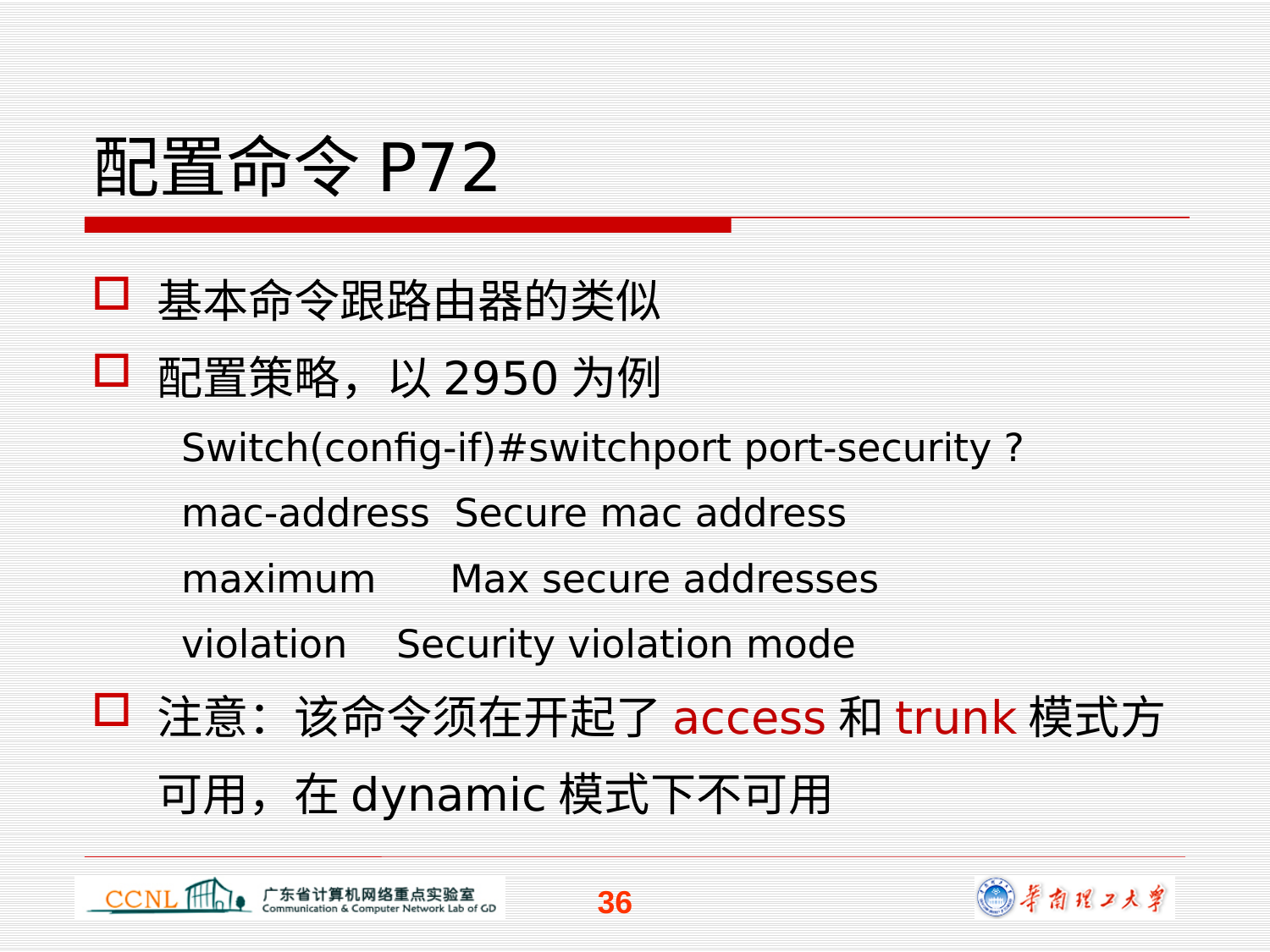

# 配置命令P72
基本命令跟路由器的类似
配置策略，以2950为例
  Switch(config-if)#switchport port-security ?
  mac-address  Secure mac address
  maximum      Max secure addresses
  violation    Security violation mode
注意：该命令须在开起了access和trunk模式方可用，在dynamic模式下不可用